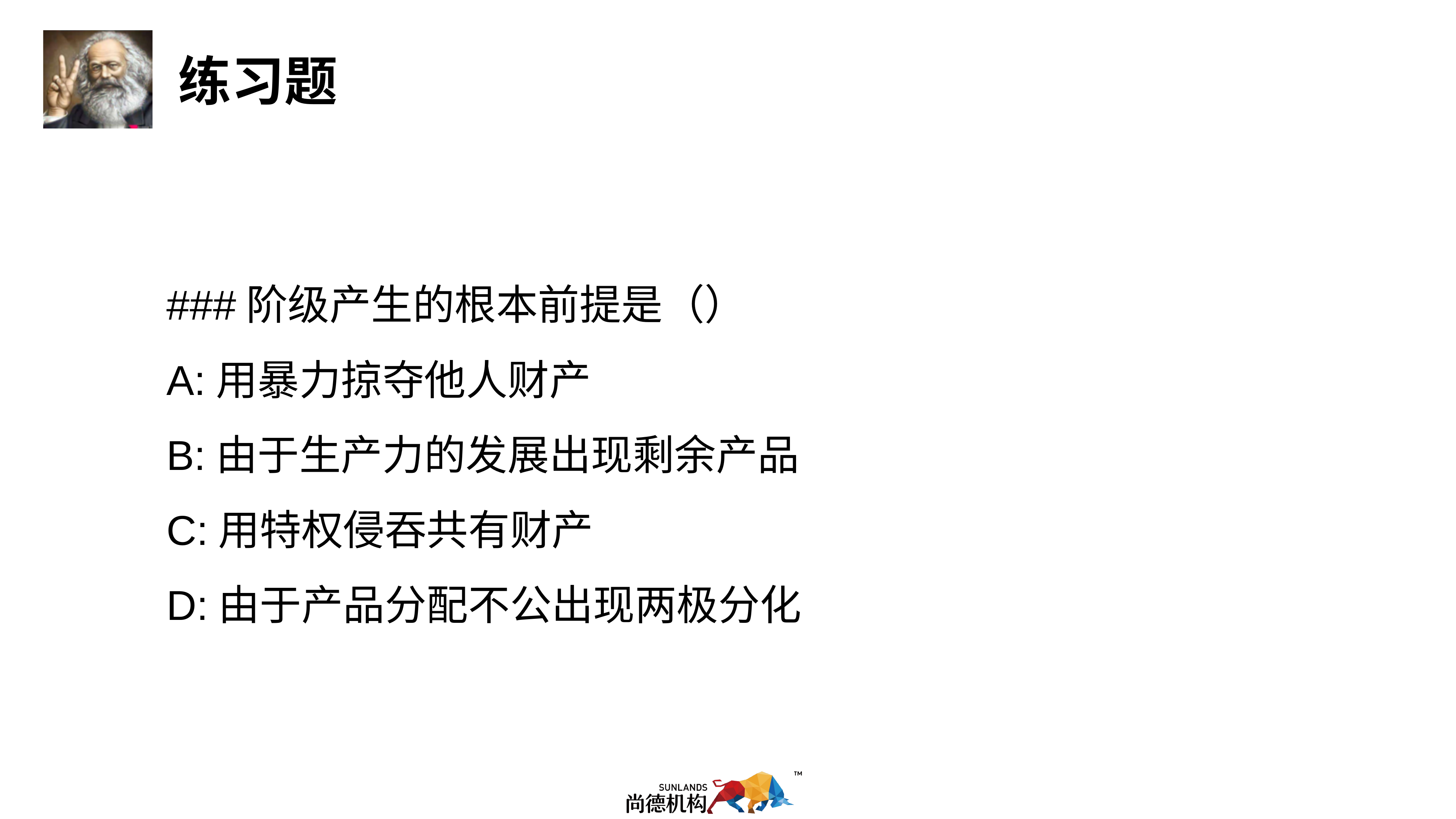

###阶级产生的根本前提是（）
A:用暴力掠夺他人财产
B:由于生产力的发展出现剩余产品
C:用特权侵吞共有财产
D:由于产品分配不公出现两极分化